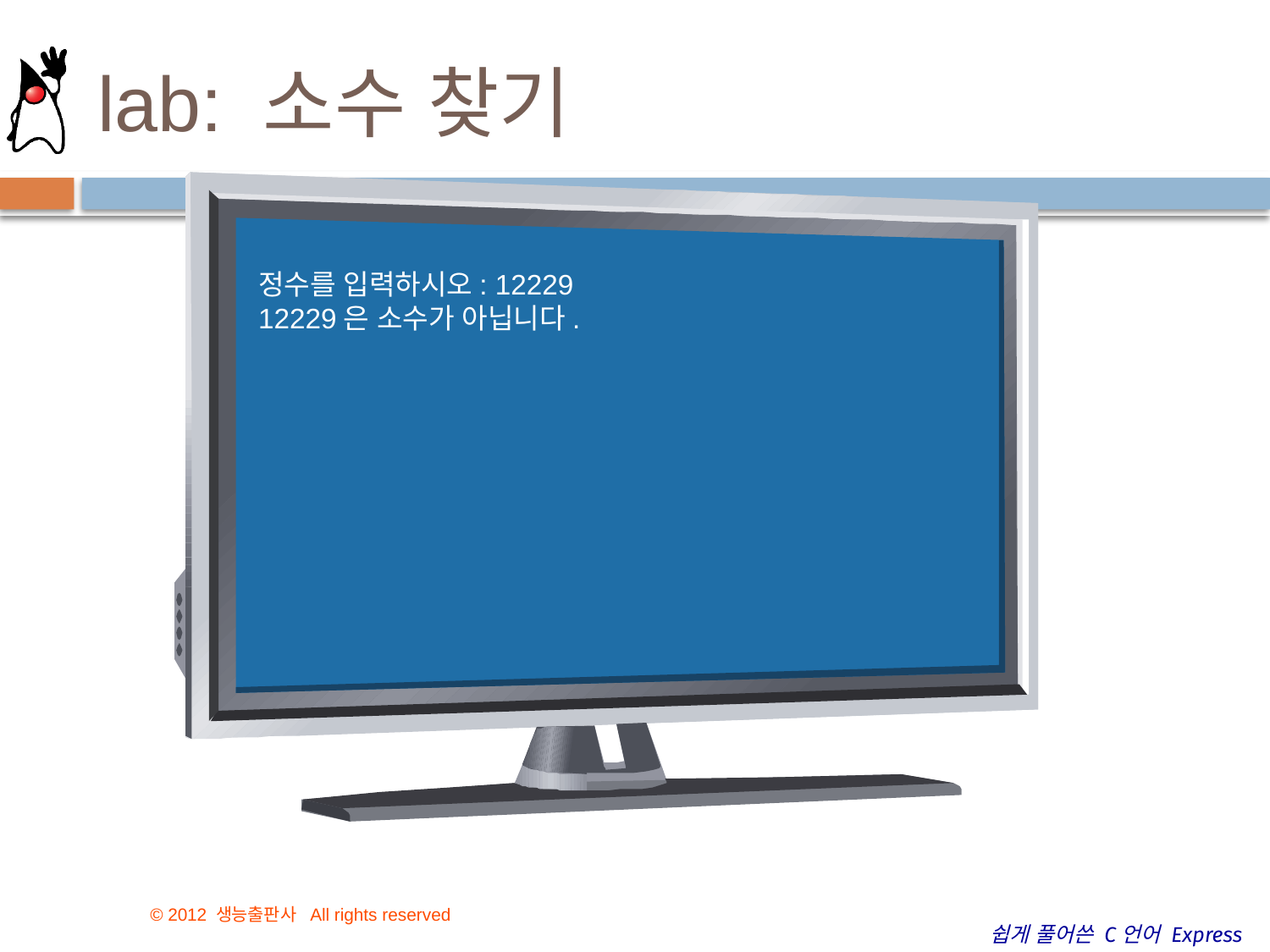

# lab: 소수 찾기

정수를 입력하시오: 12229
12229은 소수가 아닙니다.